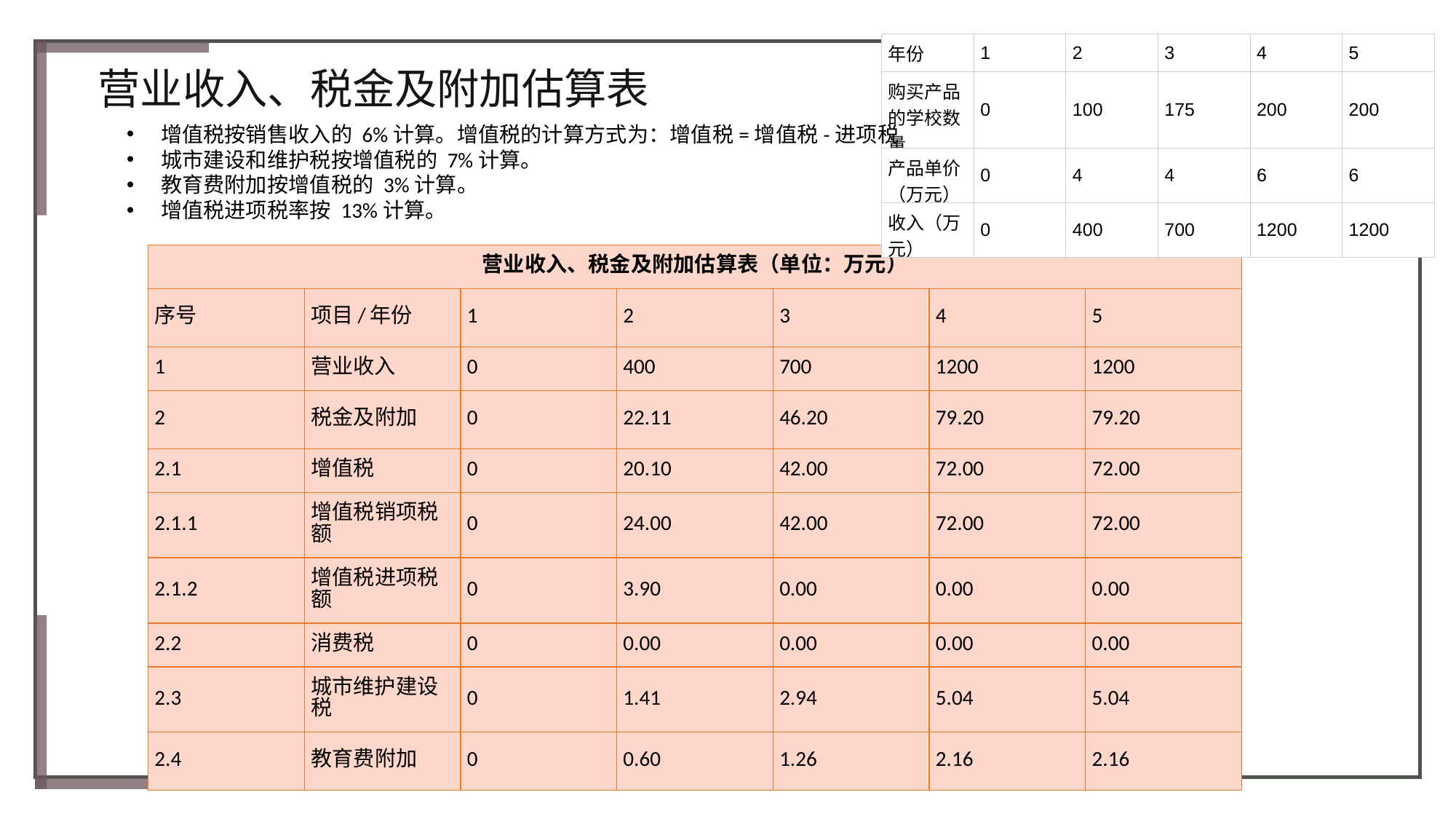

| 年份 | 1 | 2 | 3 | 4 | 5 |
| --- | --- | --- | --- | --- | --- |
| 购买产品的学校数量 | 0 | 100 | 175 | 200 | 200 |
| 产品单价（万元） | 0 | 4 | 4 | 6 | 6 |
| 收入（万元） | 0 | 400 | 700 | 1200 | 1200 |

 营业收入、税金及附加估算表
增值税按销售收入的 6%计算。增值税的计算方式为：增值税=增值税-进项税
城市建设和维护税按增值税的 7%计算。
教育费附加按增值税的 3%计算。
增值税进项税率按 13%计算。
| 营业收入、税金及附加估算表（单位：万元） |  |  |  |  |  |  |
| --- | --- | --- | --- | --- | --- | --- |
| 序号 | 项目/年份 | 1 | 2 | 3 | 4 | 5 |
| 1 | 营业收入 | 0 | 400 | 700 | 1200 | 1200 |
| 2 | 税金及附加 | 0 | 22.11 | 46.20 | 79.20 | 79.20 |
| 2.1 | 增值税 | 0 | 20.10 | 42.00 | 72.00 | 72.00 |
| 2.1.1 | 增值税销项税额 | 0 | 24.00 | 42.00 | 72.00 | 72.00 |
| 2.1.2 | 增值税进项税额 | 0 | 3.90 | 0.00 | 0.00 | 0.00 |
| 2.2 | 消费税 | 0 | 0.00 | 0.00 | 0.00 | 0.00 |
| 2.3 | 城市维护建设税 | 0 | 1.41 | 2.94 | 5.04 | 5.04 |
| 2.4 | 教育费附加 | 0 | 0.60 | 1.26 | 2.16 | 2.16 |